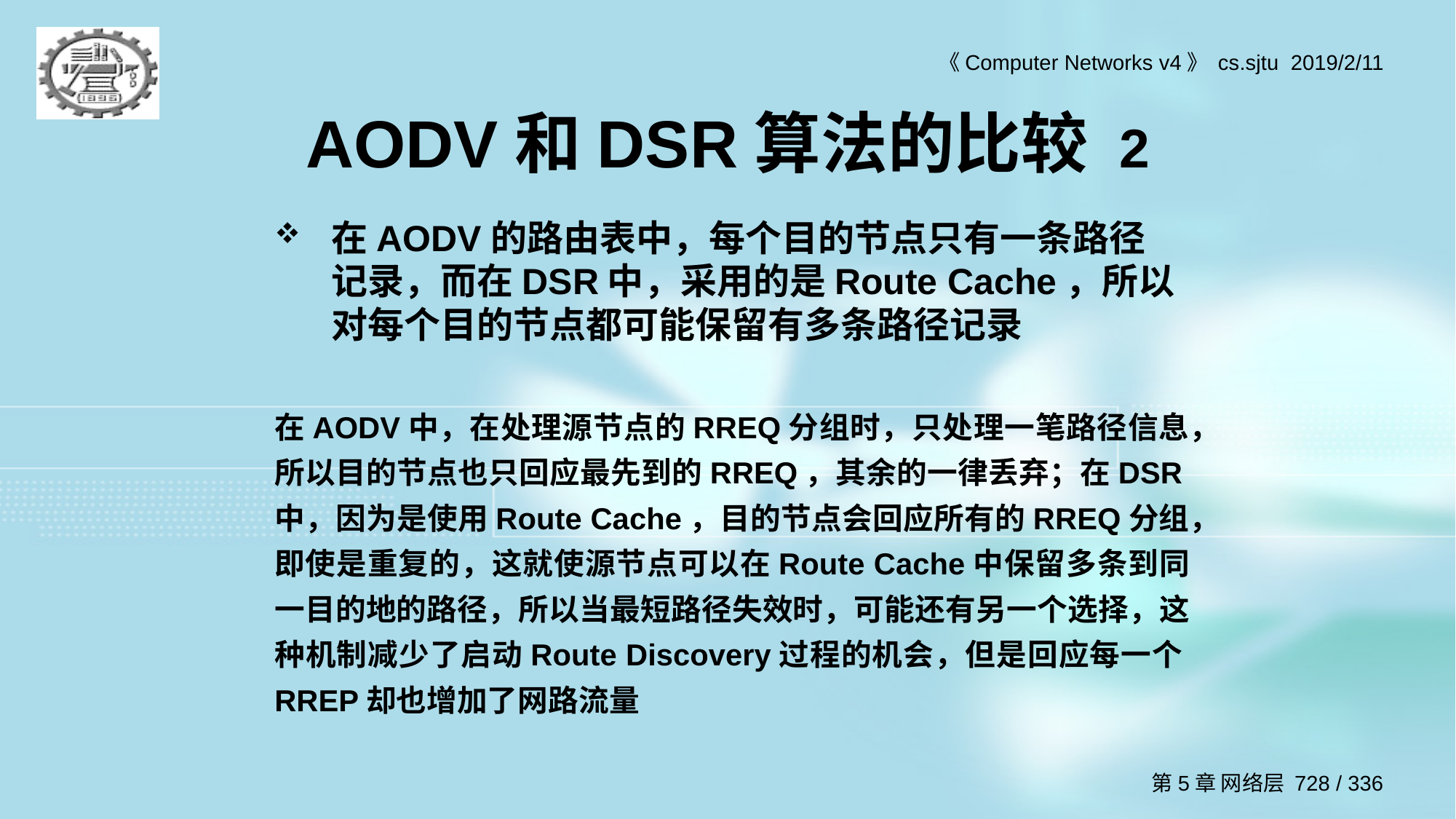

AODV和DSR算法的比较 2
在AODV的路由表中，每个目的节点只有一条路径记录，而在DSR中，采用的是Route Cache，所以对每个目的节点都可能保留有多条路径记录
在AODV中，在处理源节点的RREQ分组时，只处理一笔路径信息，所以目的节点也只回应最先到的RREQ，其余的一律丢弃；在DSR中，因为是使用Route Cache，目的节点会回应所有的RREQ分组，即使是重复的，这就使源节点可以在Route Cache中保留多条到同一目的地的路径，所以当最短路径失效时，可能还有另一个选择，这种机制减少了启动Route Discovery过程的机会，但是回应每一个RREP却也增加了网路流量